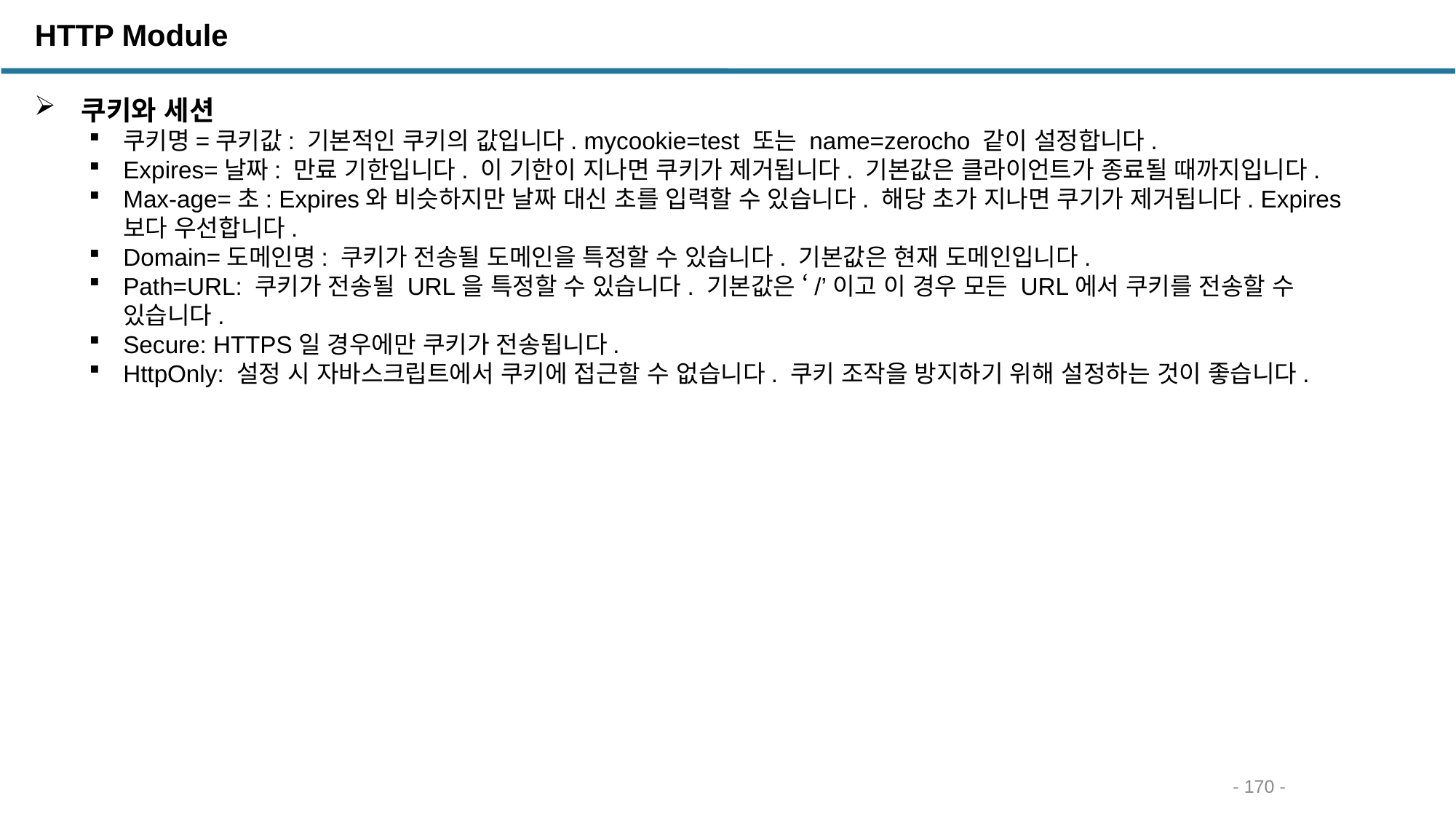

HTTP Module
 쿠키와 세션
쿠키명=쿠키값: 기본적인 쿠키의 값입니다. mycookie=test 또는 name=zerocho 같이 설정합니다.
Expires=날짜: 만료 기한입니다. 이 기한이 지나면 쿠키가 제거됩니다. 기본값은 클라이언트가 종료될 때까지입니다.
Max-age=초: Expires와 비슷하지만 날짜 대신 초를 입력할 수 있습니다. 해당 초가 지나면 쿠기가 제거됩니다. Expires보다 우선합니다.
Domain=도메인명: 쿠키가 전송될 도메인을 특정할 수 있습니다. 기본값은 현재 도메인입니다.
Path=URL: 쿠키가 전송될 URL을 특정할 수 있습니다. 기본값은 ‘/’이고 이 경우 모든 URL에서 쿠키를 전송할 수 있습니다.
Secure: HTTPS일 경우에만 쿠키가 전송됩니다.
HttpOnly: 설정 시 자바스크립트에서 쿠키에 접근할 수 없습니다. 쿠키 조작을 방지하기 위해 설정하는 것이 좋습니다.
- 170 -